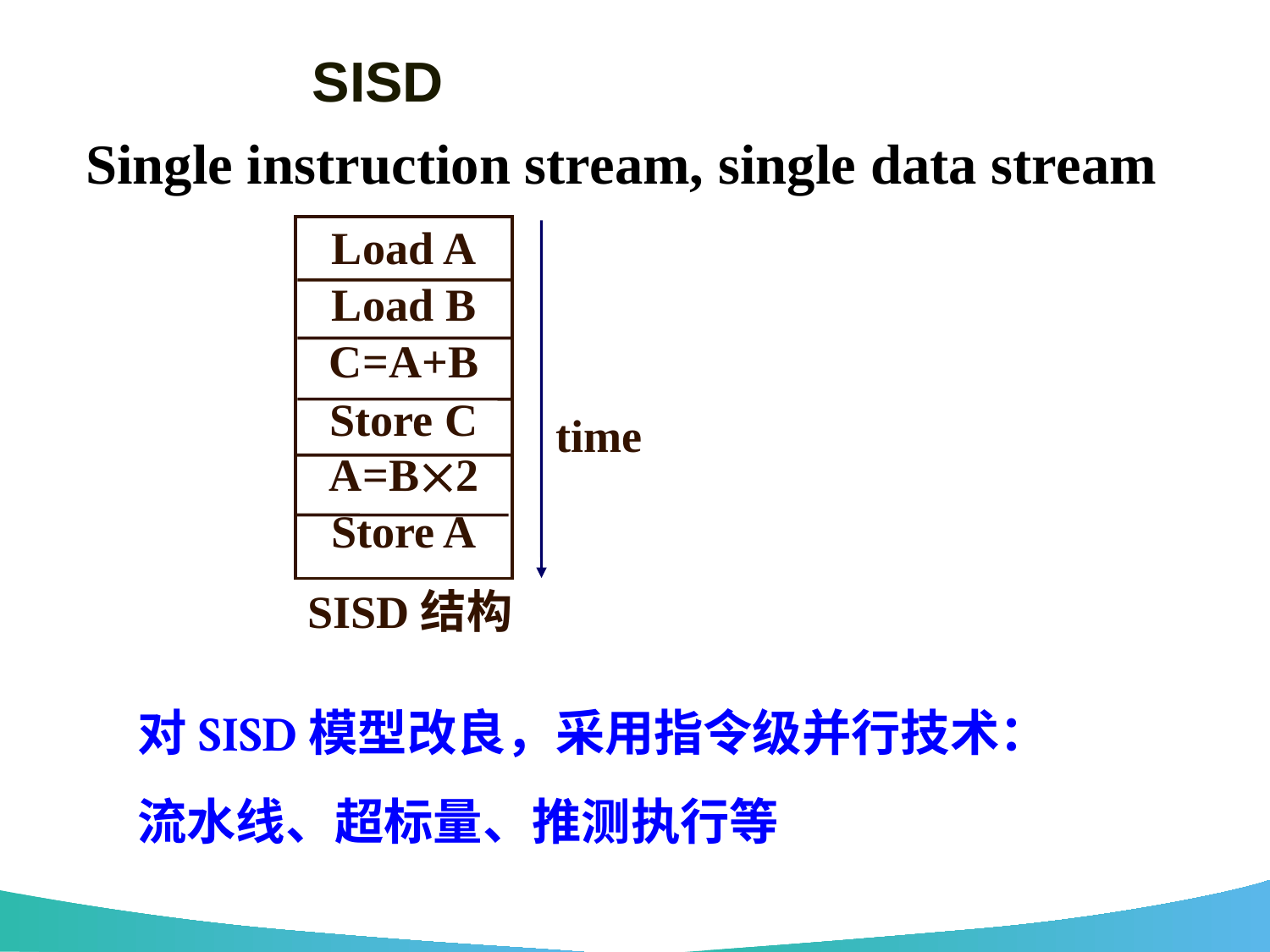

# SISD
Single instruction stream, single data stream
Load A
Load B
C=A+B
Store C
A=B×2
Store A

time

SISD结构
对SISD模型改良，采用指令级并行技术：
流水线、超标量、推测执行等